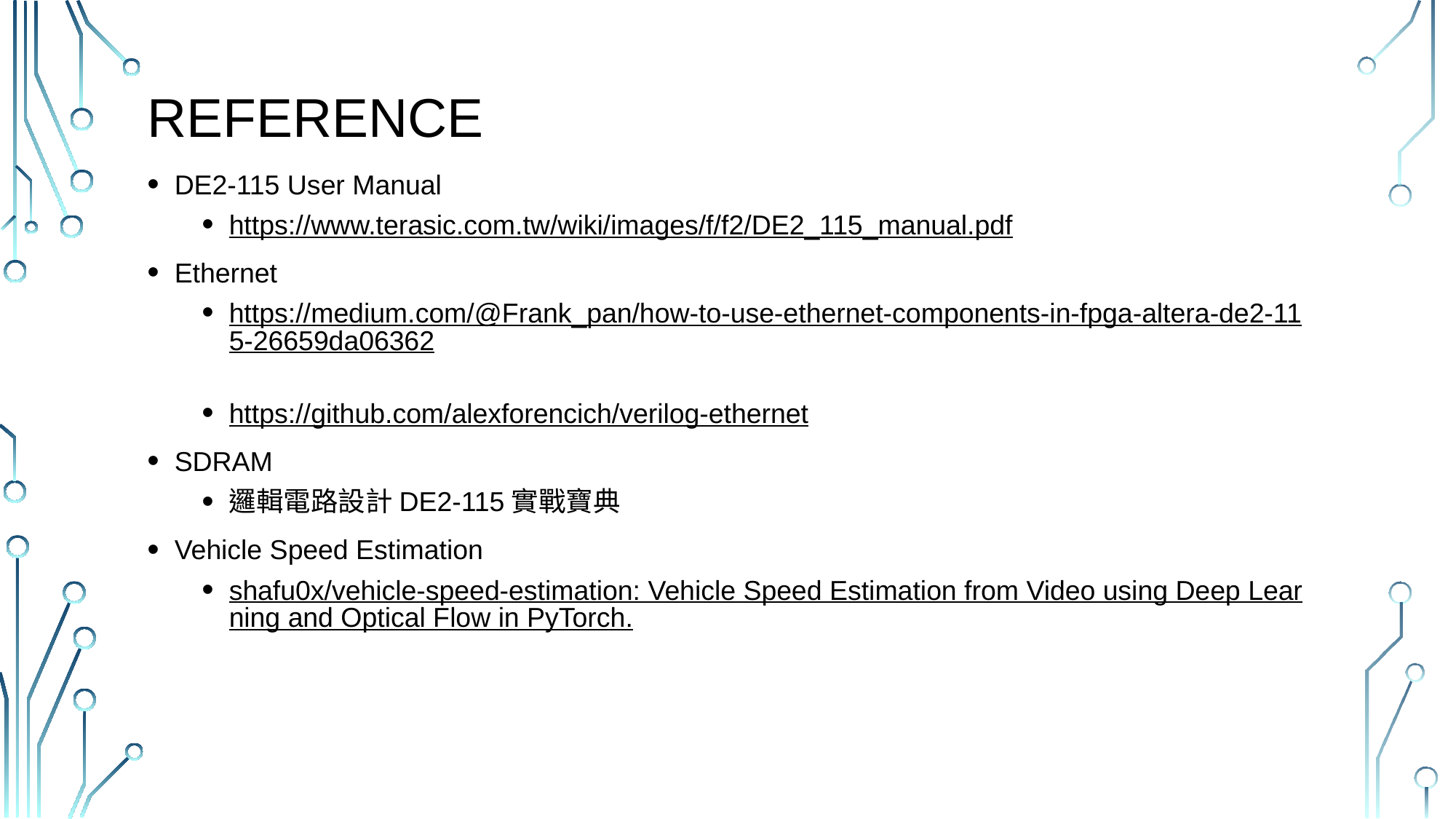

# Reference
DE2-115 User Manual
https://www.terasic.com.tw/wiki/images/f/f2/DE2_115_manual.pdf
Ethernet
https://medium.com/@Frank_pan/how-to-use-ethernet-components-in-fpga-altera-de2-115-26659da06362
https://github.com/alexforencich/verilog-ethernet
SDRAM
邏輯電路設計DE2-115實戰寶典
Vehicle Speed Estimation
shafu0x/vehicle-speed-estimation: Vehicle Speed Estimation from Video using Deep Learning and Optical Flow in PyTorch.